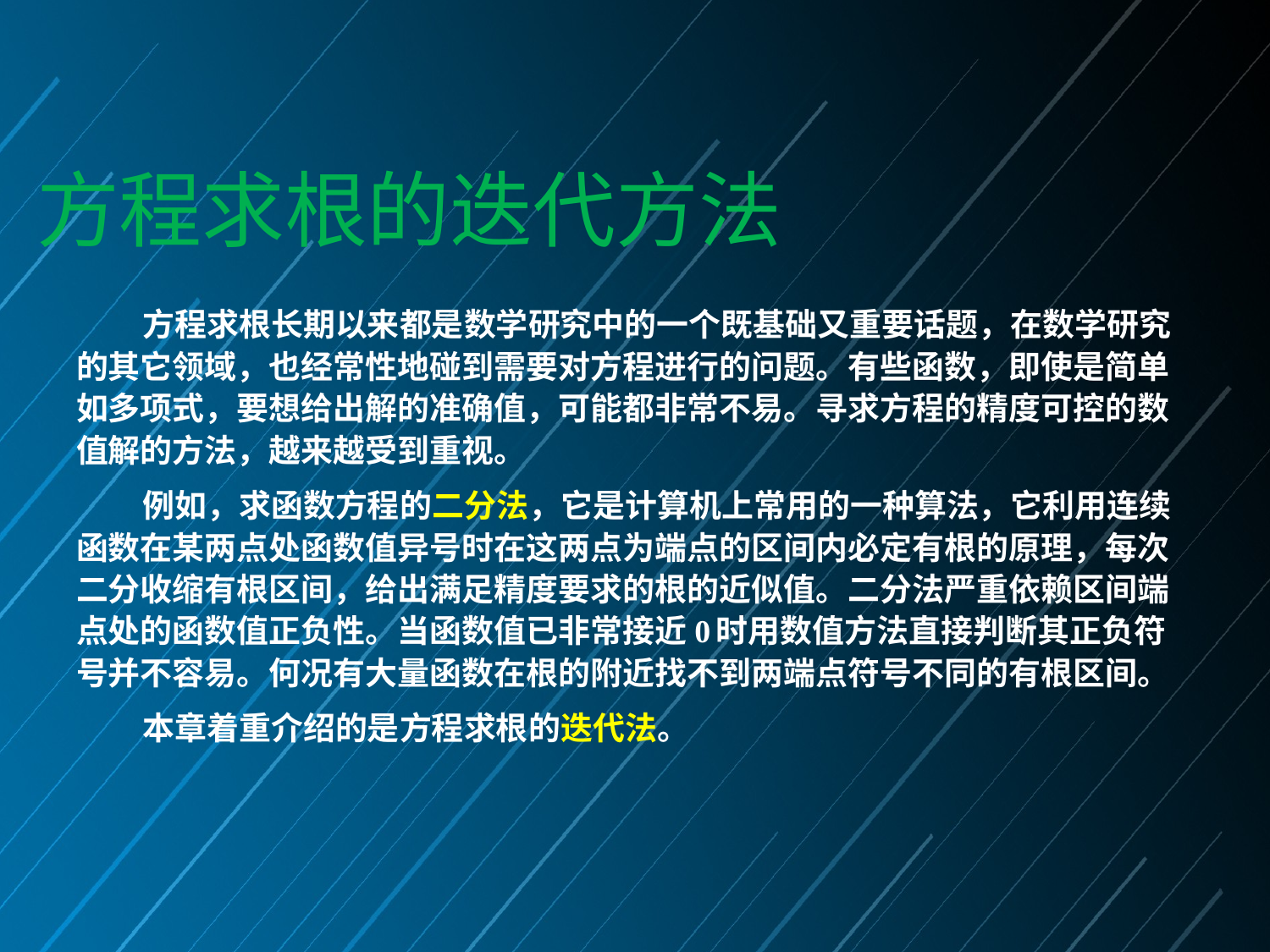

# 方程求根的迭代方法
        方程求根长期以来都是数学研究中的一个既基础又重要话题，在数学研究的其它领域，也经常性地碰到需要对方程进行的问题。有些函数，即使是简单如多项式，要想给出解的准确值，可能都非常不易。寻求方程的精度可控的数值解的方法，越来越受到重视。
        例如，求函数方程的二分法，它是计算机上常用的一种算法，它利用连续函数在某两点处函数值异号时在这两点为端点的区间内必定有根的原理，每次二分收缩有根区间，给出满足精度要求的根的近似值。二分法严重依赖区间端点处的函数值正负性。当函数值已非常接近0时用数值方法直接判断其正负符号并不容易。何况有大量函数在根的附近找不到两端点符号不同的有根区间。
        本章着重介绍的是方程求根的迭代法。